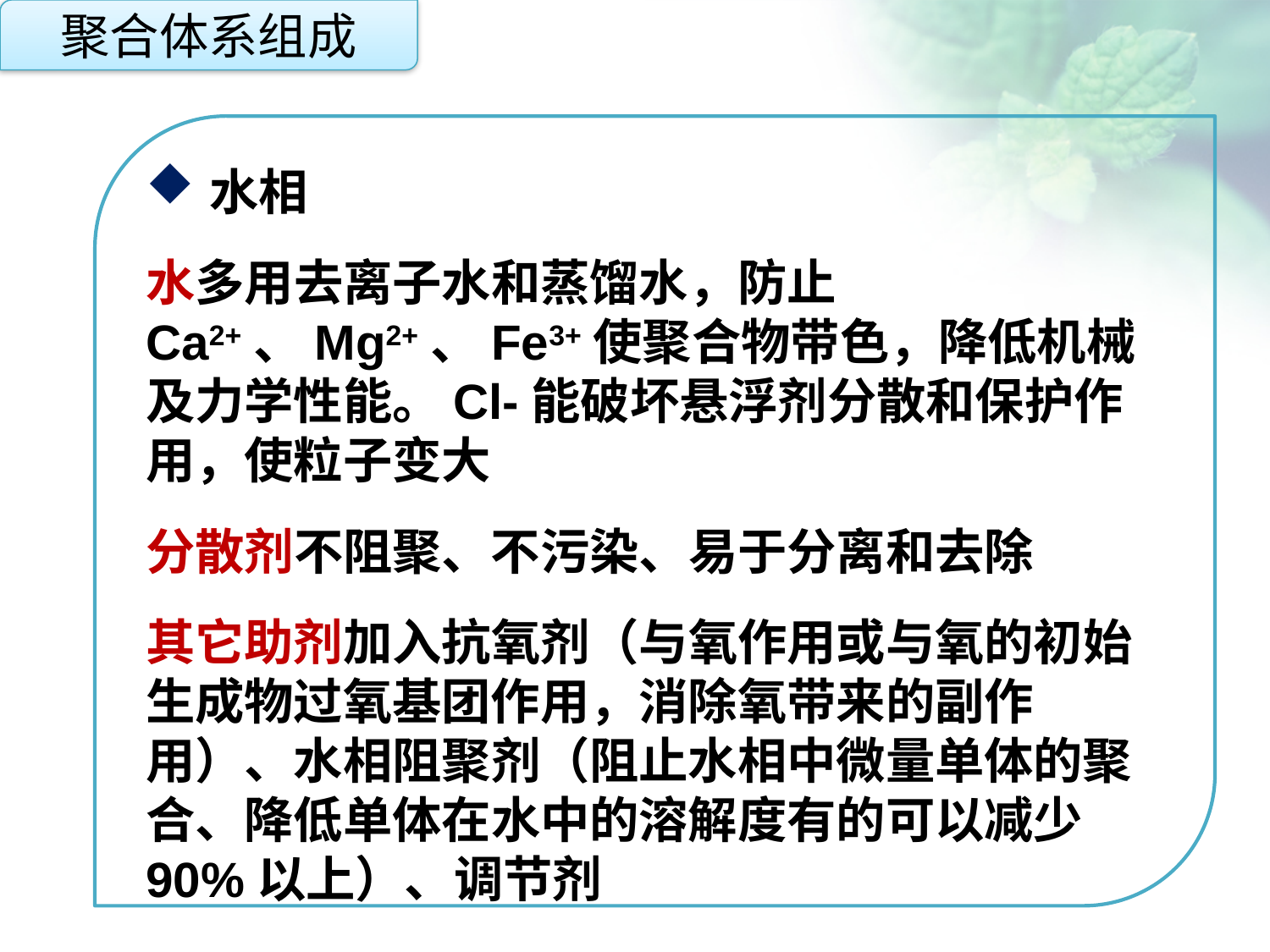

聚合体系组成
水相
水多用去离子水和蒸馏水，防止Ca2+、Mg2+、Fe3+使聚合物带色，降低机械及力学性能。Cl-能破坏悬浮剂分散和保护作用，使粒子变大
分散剂不阻聚、不污染、易于分离和去除
其它助剂加入抗氧剂（与氧作用或与氧的初始生成物过氧基团作用，消除氧带来的副作用）、水相阻聚剂（阻止水相中微量单体的聚合、降低单体在水中的溶解度有的可以减少90%以上）、调节剂
点击添加文本
点击添加文本
点击添加文本
点击添加文本